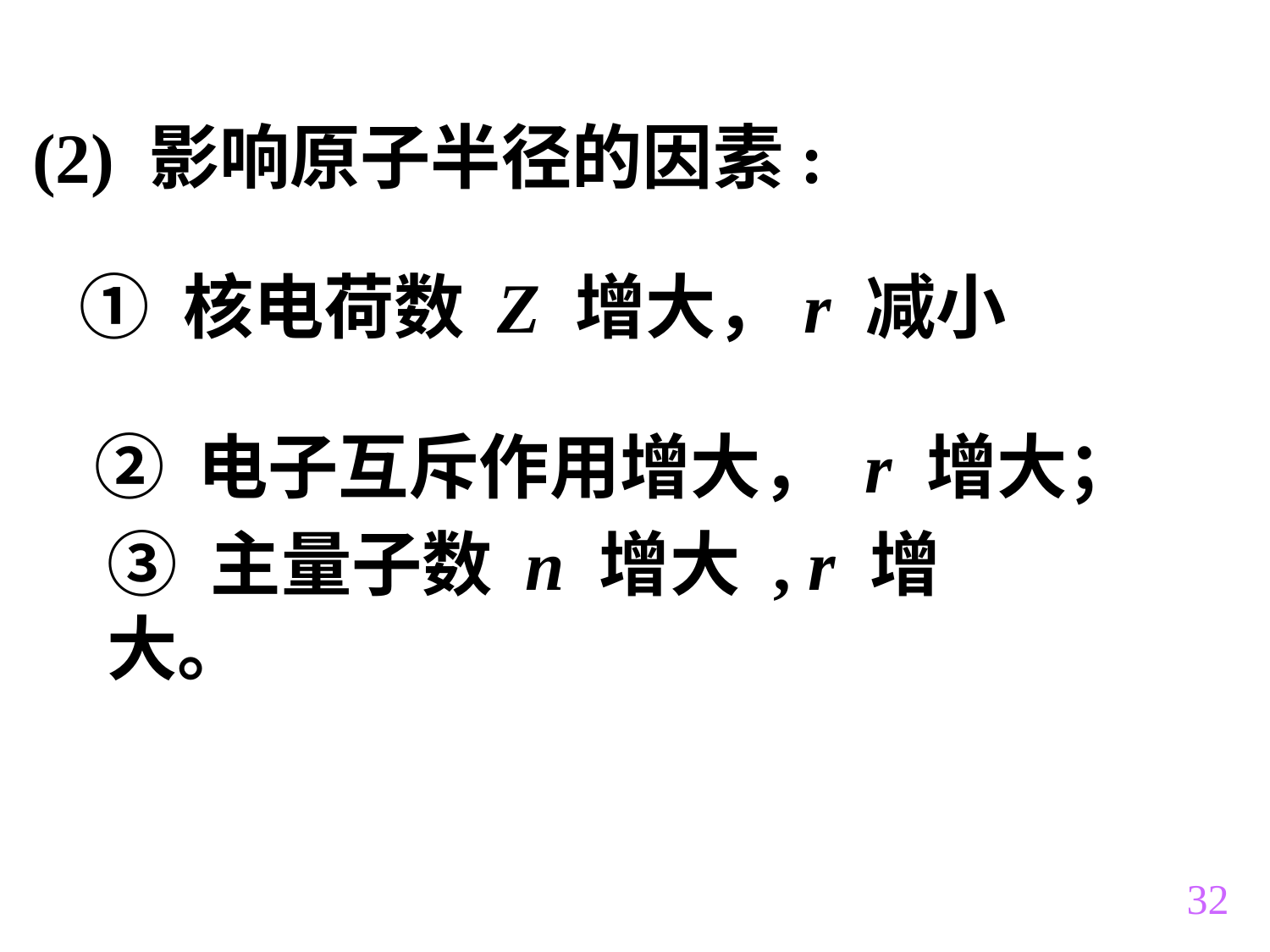

(2) 影响原子半径的因素:
① 核电荷数 Z 增大，r 减小
② 电子互斥作用增大， r 增大；
③ 主量子数 n 增大 , r 增大。